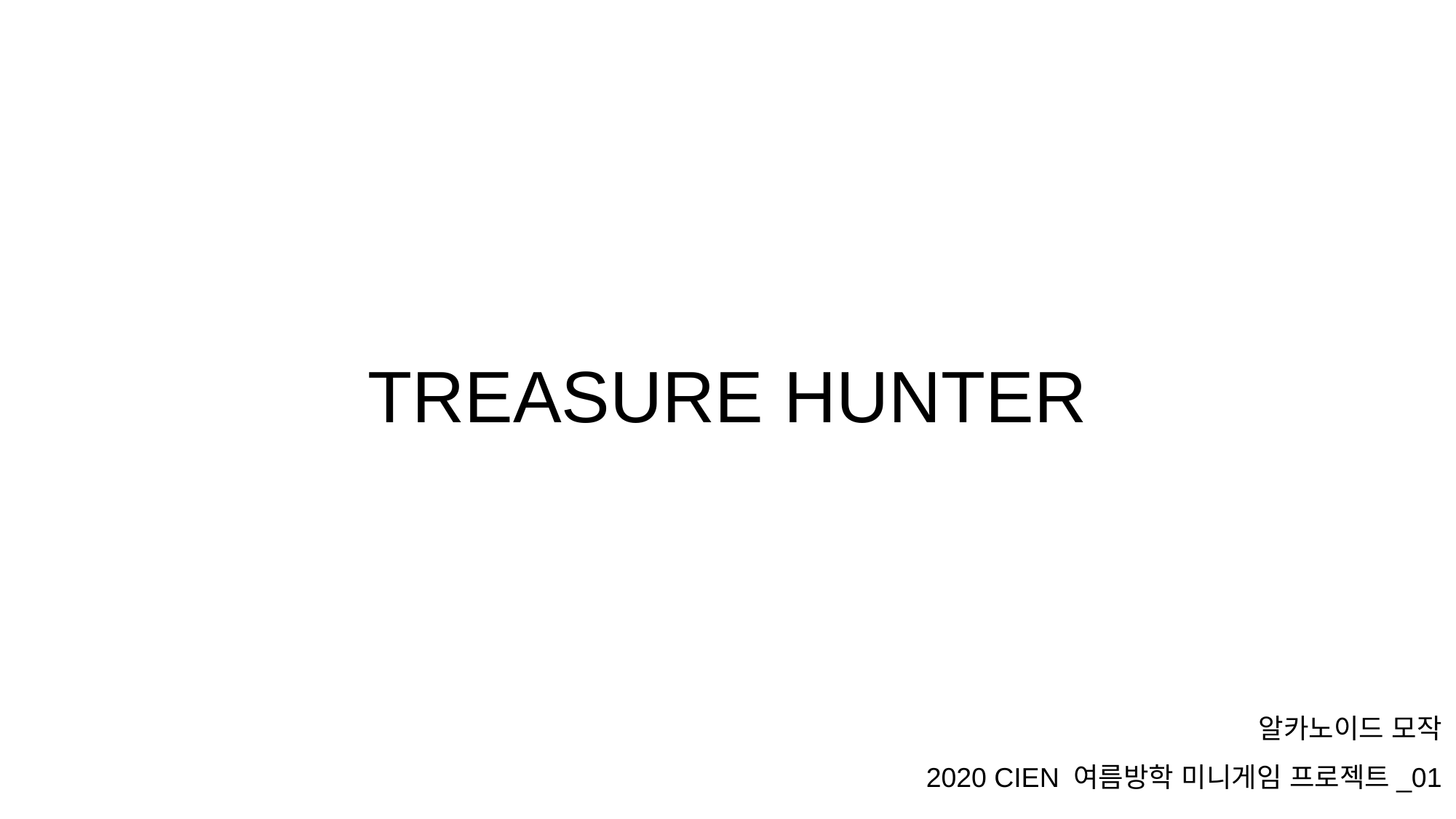

TREASURE HUNTER
알카노이드 모작
2020 CIEN 여름방학 미니게임 프로젝트_01